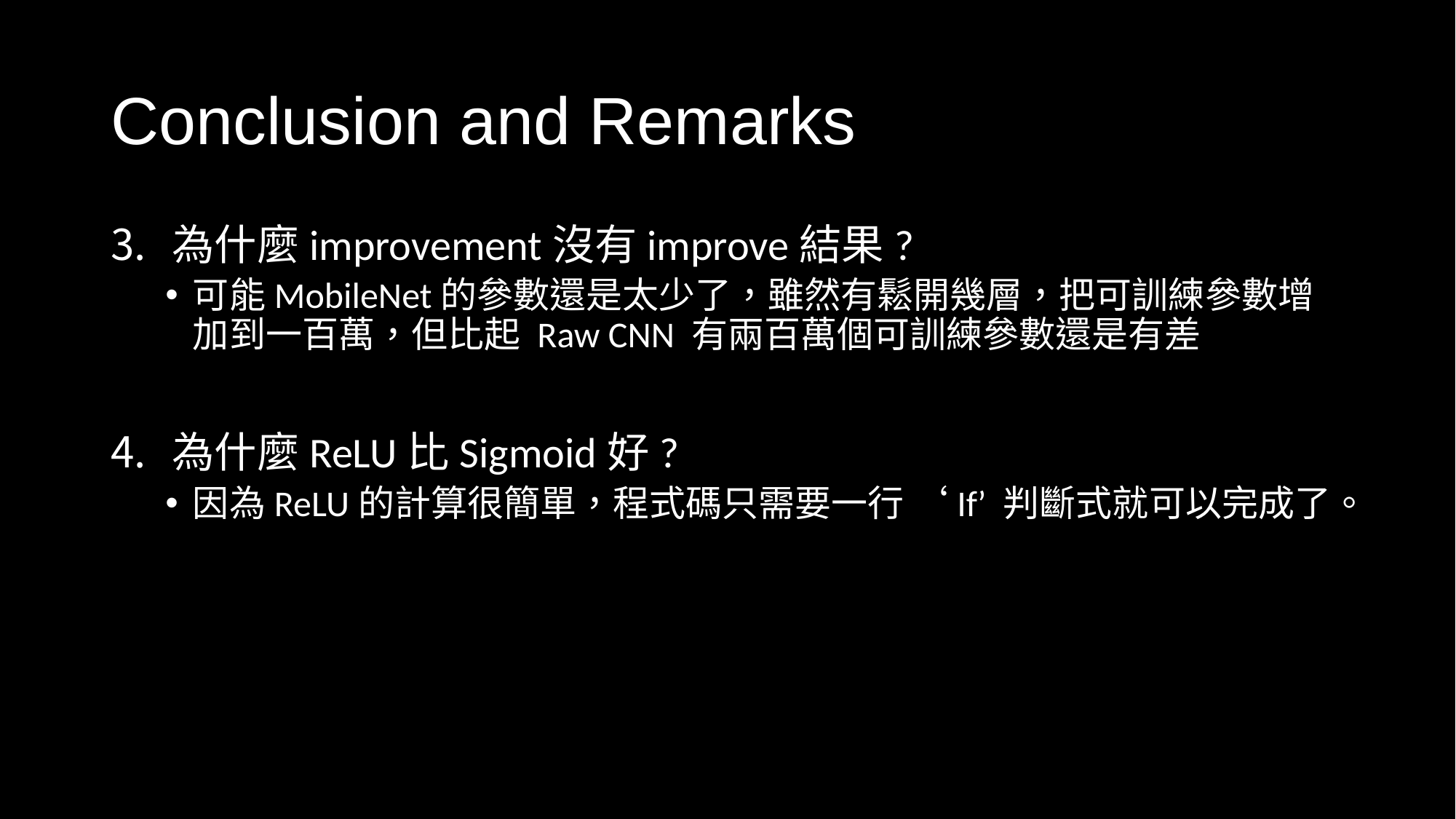

# Conclusion and Remarks
為什麼improvement沒有improve結果?
可能MobileNet的參數還是太少了，雖然有鬆開幾層，把可訓練參數增加到一百萬，但比起 Raw CNN 有兩百萬個可訓練參數還是有差

為什麼ReLU比Sigmoid好?
因為ReLU的計算很簡單，程式碼只需要一行 ‘If’ 判斷式就可以完成了。